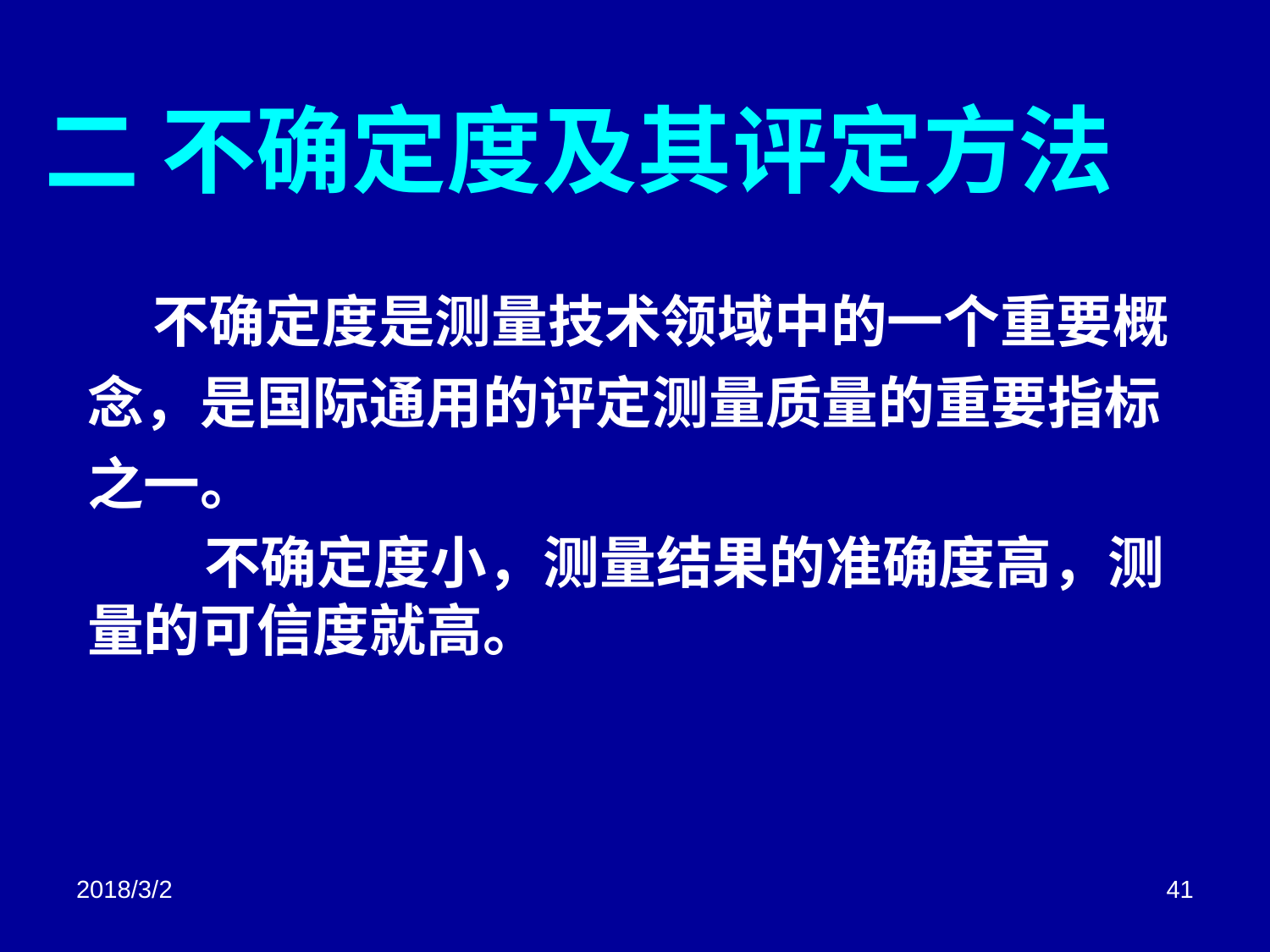

# 二 不确定度及其评定方法
    不确定度是测量技术领域中的一个重要概念，是国际通用的评定测量质量的重要指标之一。
        不确定度小，测量结果的准确度高，测量的可信度就高。

2018/3/2
41